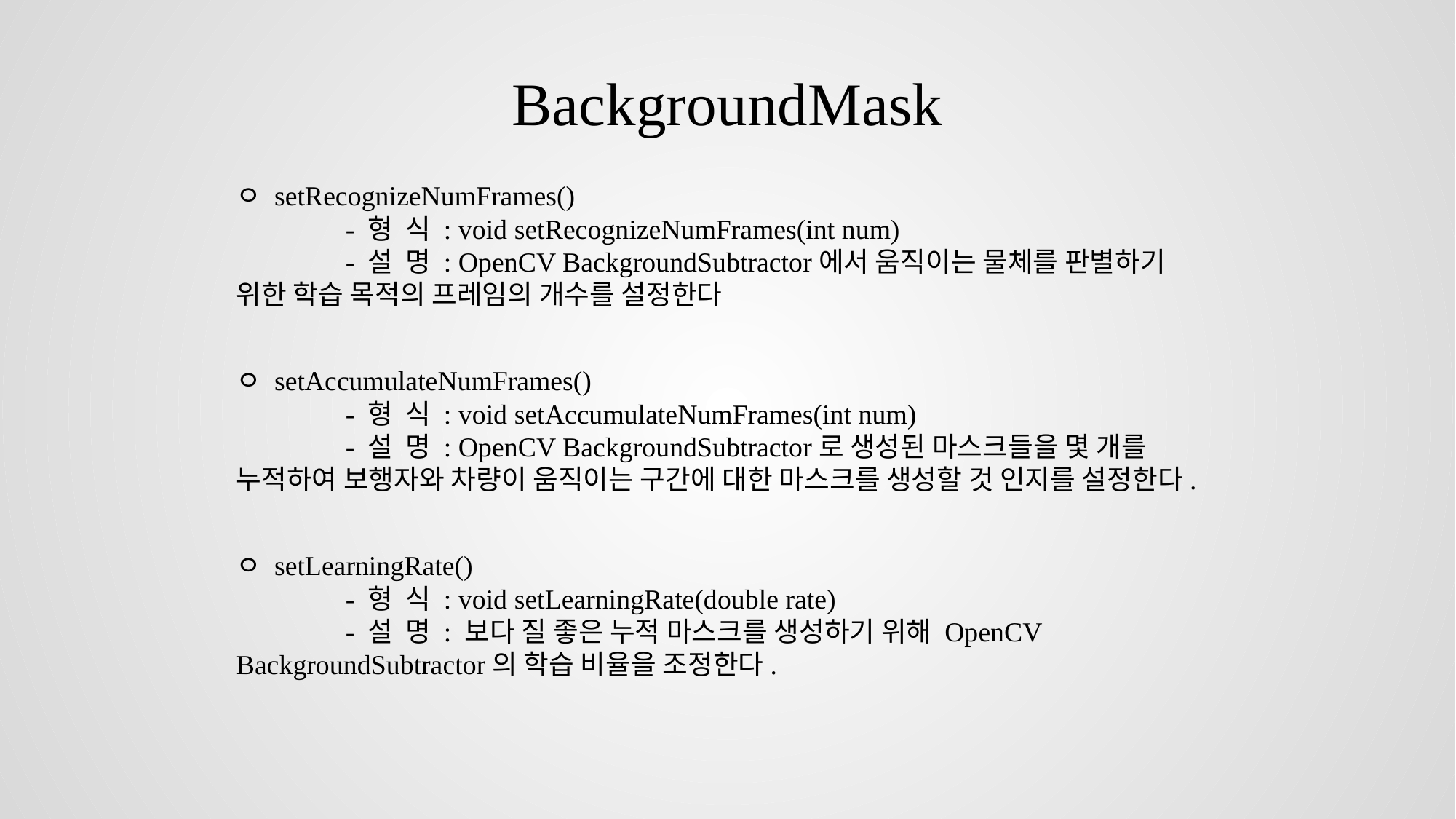

BackgroundMask
ㅇ setRecognizeNumFrames()
	- 형  식 : void setRecognizeNumFrames(int num)
	- 설  명 : OpenCV BackgroundSubtractor에서 움직이는 물체를 판별하기 위한 학습 목적의 프레임의 개수를 설정한다

ㅇ setAccumulateNumFrames()
	- 형  식 : void setAccumulateNumFrames(int num)
	- 설  명 : OpenCV BackgroundSubtractor로 생성된 마스크들을 몇 개를 누적하여 보행자와 차량이 움직이는 구간에 대한 마스크를 생성할 것 인지를 설정한다.

ㅇ setLearningRate()
	- 형  식 : void setLearningRate(double rate)
	- 설  명 : 보다 질 좋은 누적 마스크를 생성하기 위해 OpenCV BackgroundSubtractor의 학습 비율을 조정한다.